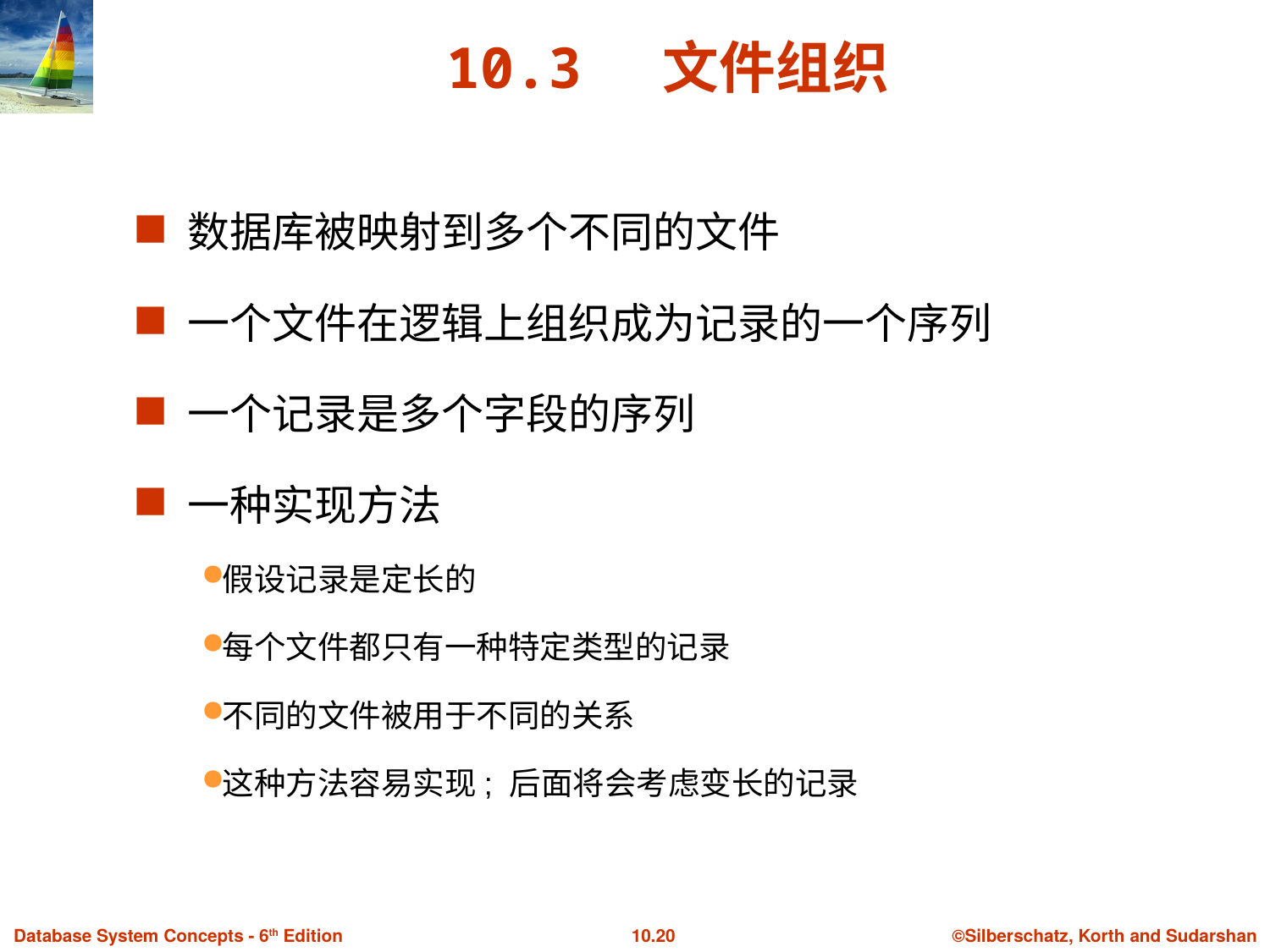

# 10.3  文件组织
数据库被映射到多个不同的文件
一个文件在逻辑上组织成为记录的一个序列
一个记录是多个字段的序列
一种实现方法
假设记录是定长的
每个文件都只有一种特定类型的记录
不同的文件被用于不同的关系
这种方法容易实现; 后面将会考虑变长的记录